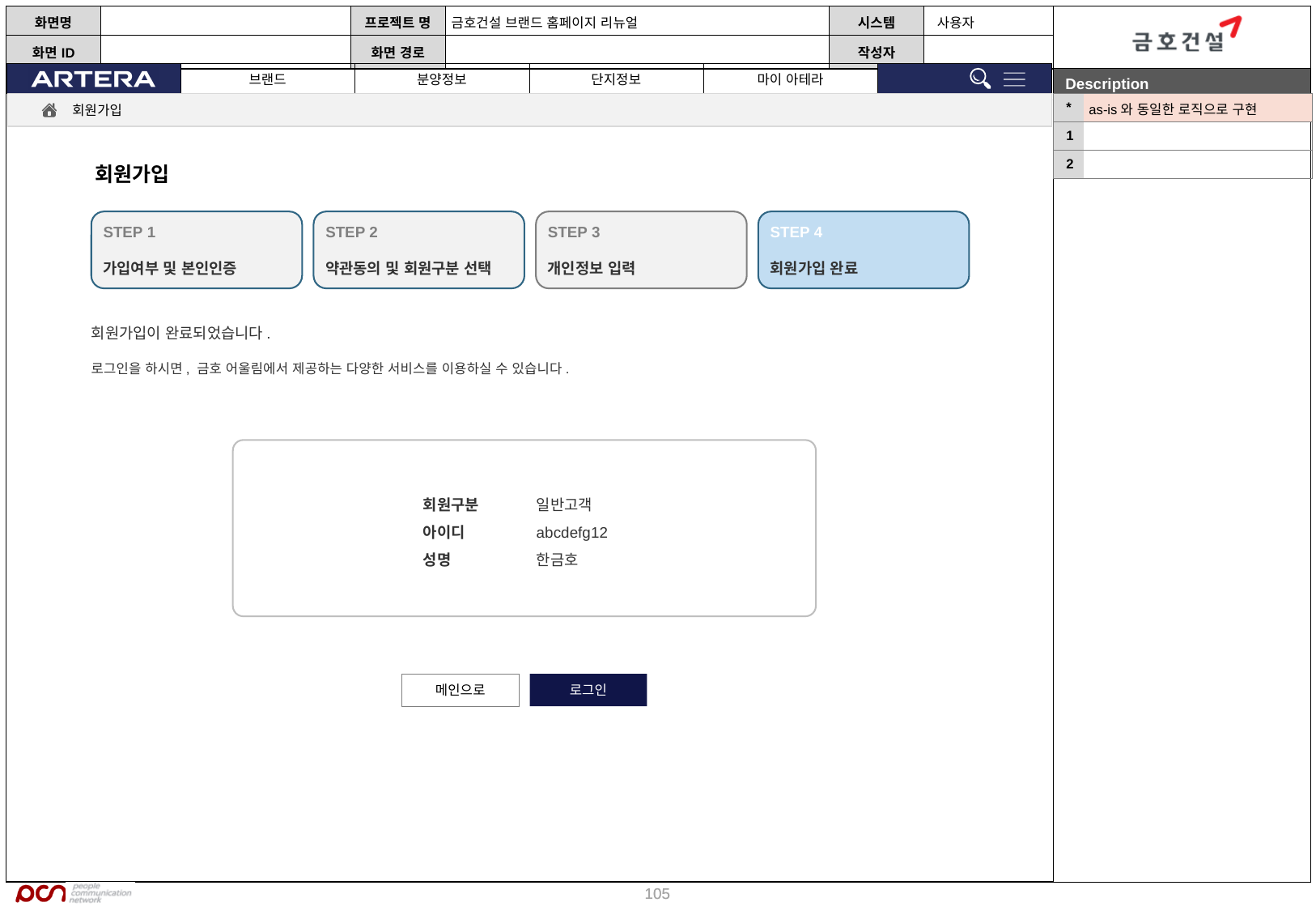

| \* | as-is와 동일한 로직으로 구현 |
| --- | --- |
| 1 |  |
| 2 |  |
회원가입

회원가입

STEP 1

가입여부 및 본인인증
STEP 2

약관동의 및 회원구분 선택
STEP 3

개인정보 입력
STEP 4

회원가입 완료
회원가입이 완료되었습니다.

로그인을 하시면, 금호 어울림에서 제공하는 다양한 서비스를 이용하실 수 있습니다.

회원구분
아이디
성명
일반고객
abcdefg12
한금호
메인으로
로그인